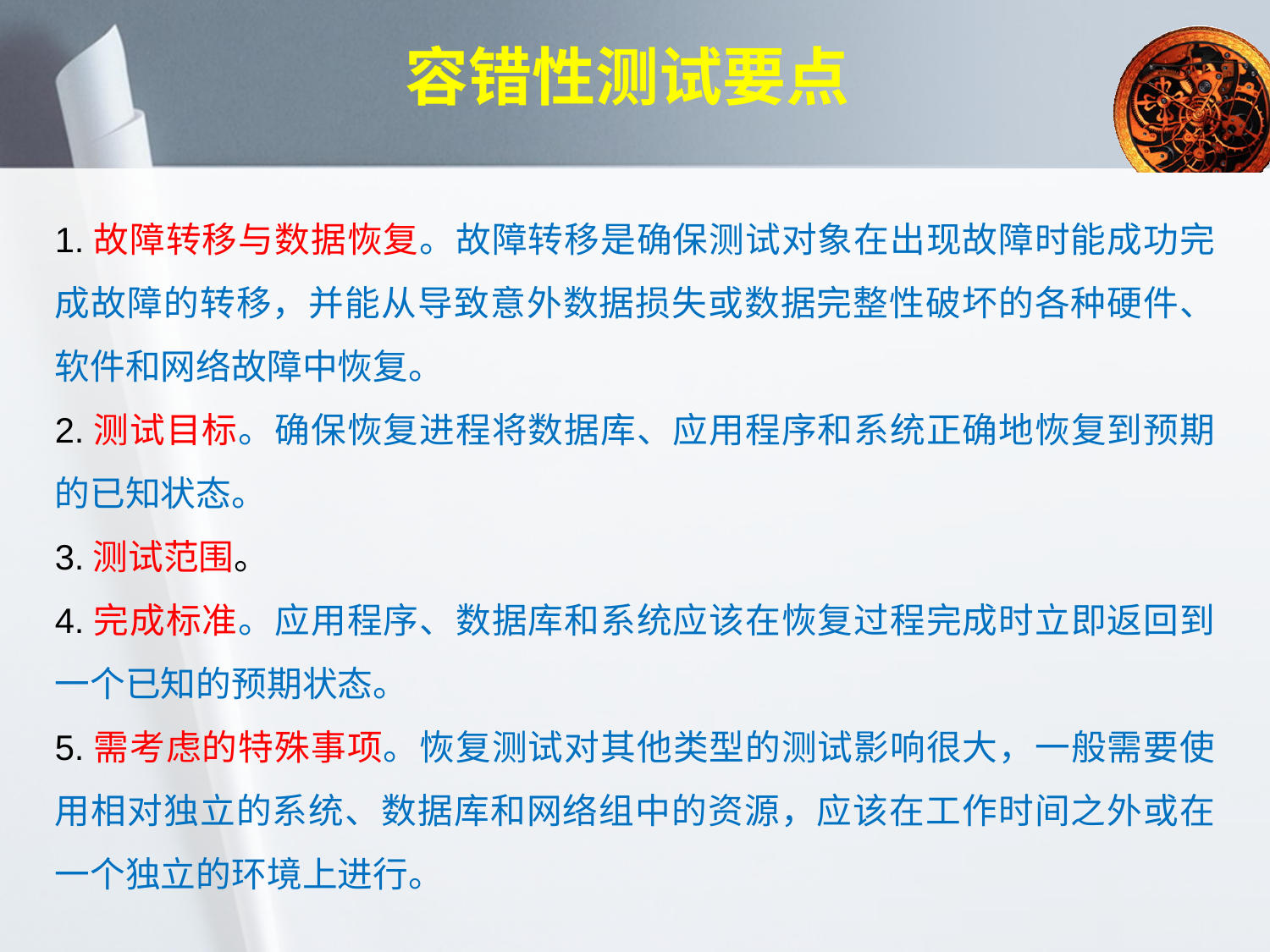

# 容错性测试要点
1.故障转移与数据恢复。故障转移是确保测试对象在出现故障时能成功完成故障的转移，并能从导致意外数据损失或数据完整性破坏的各种硬件、软件和网络故障中恢复。
2.测试目标。确保恢复进程将数据库、应用程序和系统正确地恢复到预期的已知状态。
3.测试范围。
4.完成标准。应用程序、数据库和系统应该在恢复过程完成时立即返回到一个已知的预期状态。
5.需考虑的特殊事项。恢复测试对其他类型的测试影响很大，一般需要使用相对独立的系统、数据库和网络组中的资源，应该在工作时间之外或在一个独立的环境上进行。